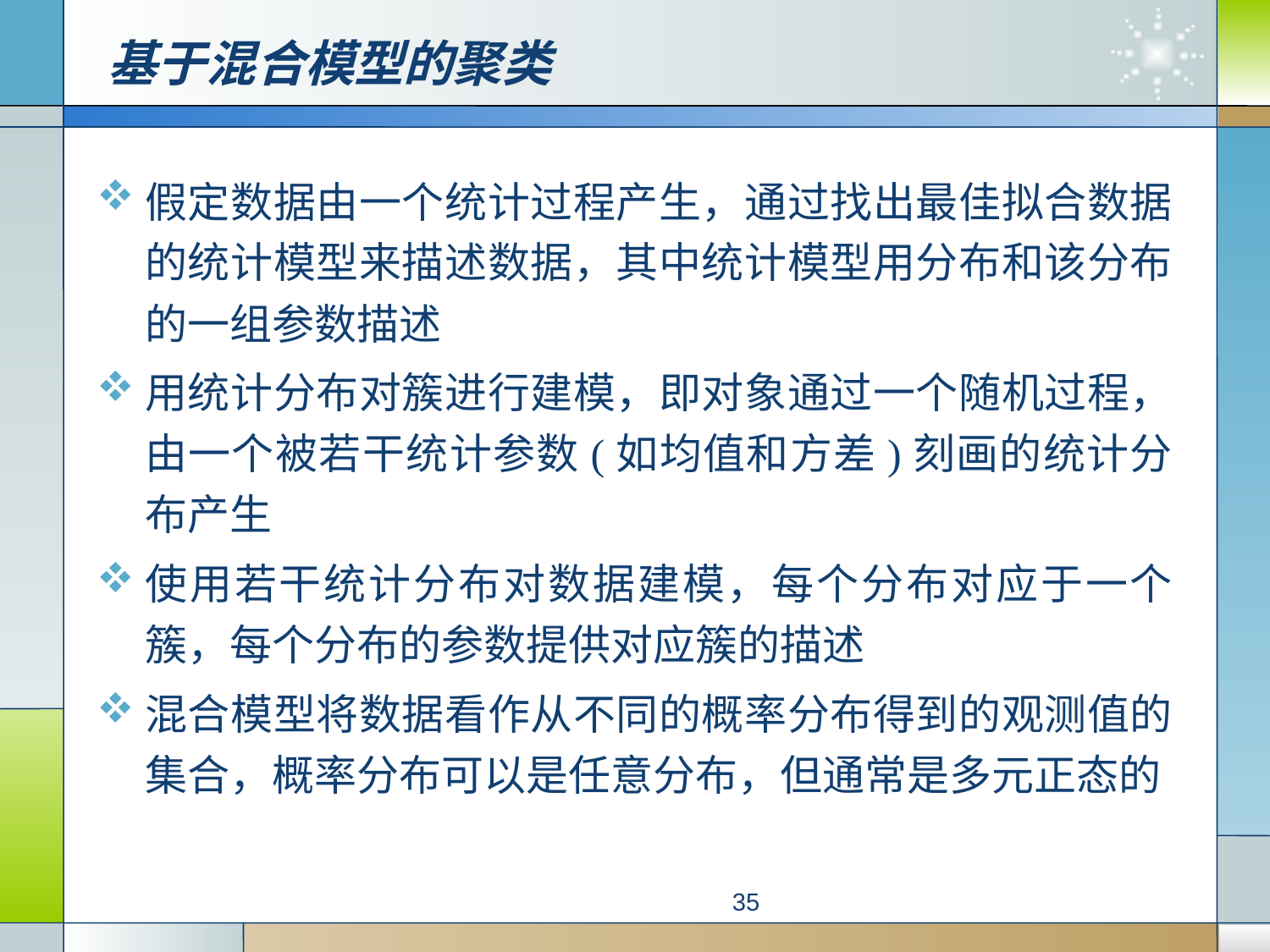

# 基于混合模型的聚类
假定数据由一个统计过程产生，通过找出最佳拟合数据的统计模型来描述数据，其中统计模型用分布和该分布的一组参数描述
用统计分布对簇进行建模，即对象通过一个随机过程，由一个被若干统计参数(如均值和方差)刻画的统计分布产生
使用若干统计分布对数据建模，每个分布对应于一个簇，每个分布的参数提供对应簇的描述
混合模型将数据看作从不同的概率分布得到的观测值的集合，概率分布可以是任意分布，但通常是多元正态的

35